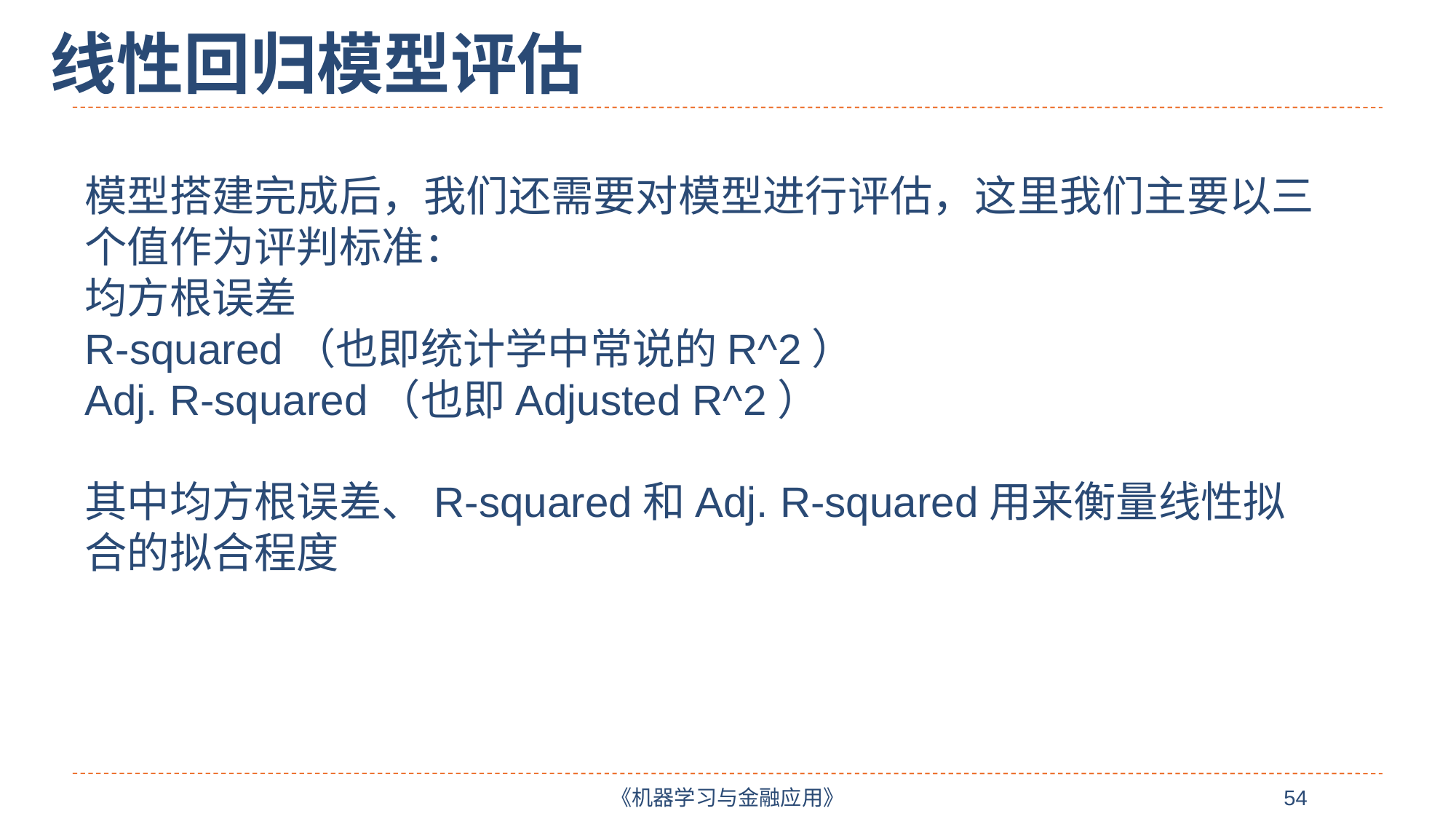

线性回归模型评估

模型搭建完成后，我们还需要对模型进行评估，这里我们主要以三个值作为评判标准：
均方根误差
R-squared（也即统计学中常说的R^2）
Adj. R-squared（也即Adjusted R^2）

其中均方根误差、R-squared和Adj. R-squared用来衡量线性拟合的拟合程度